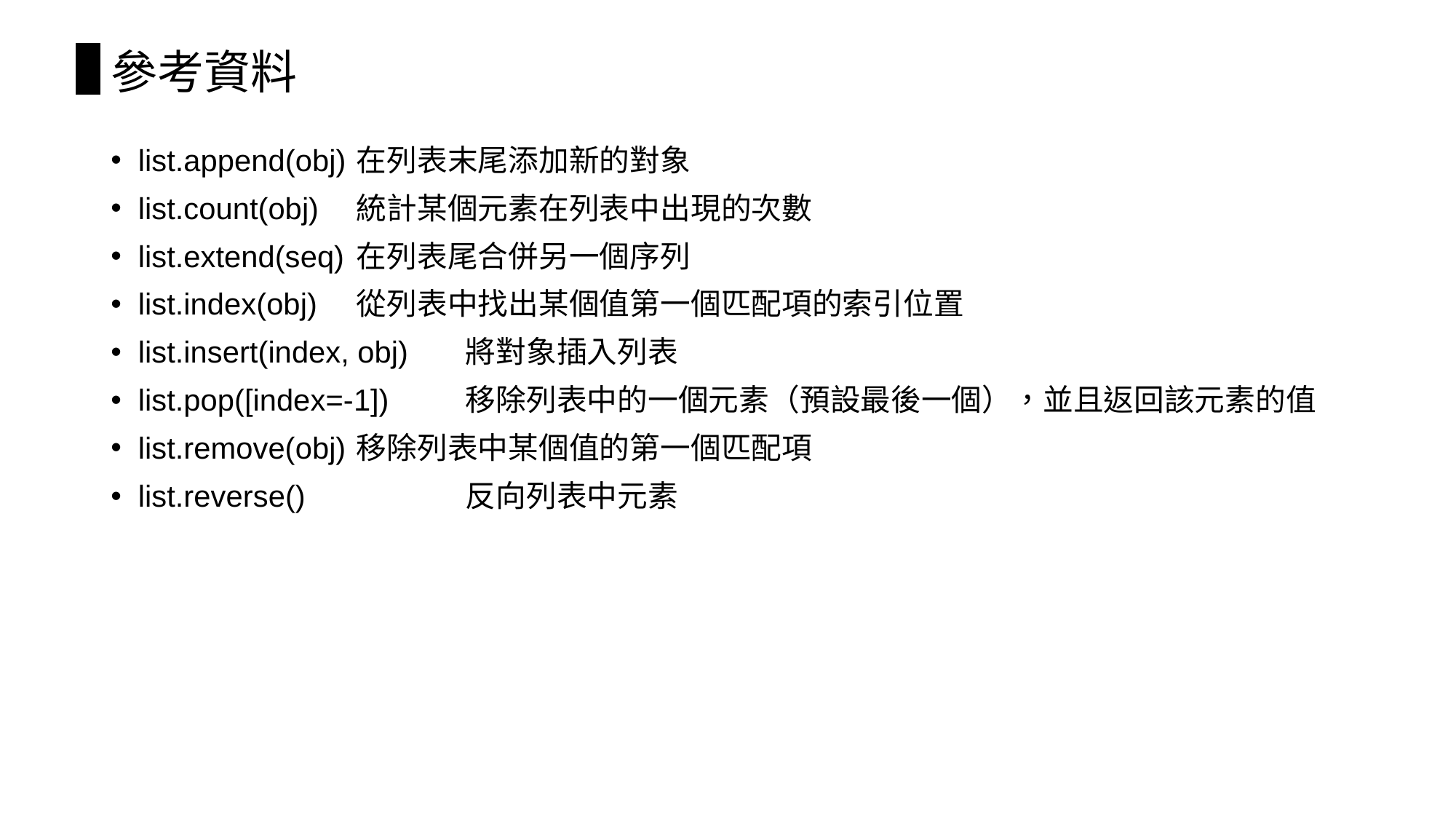

# 參考資料
list.append(obj)	在列表末尾添加新的對象
list.count(obj)	統計某個元素在列表中出現的次數
list.extend(seq)	在列表尾合併另一個序列
list.index(obj)	從列表中找出某個值第一個匹配項的索引位置
list.insert(index, obj)	將對象插入列表
list.pop([index=-1])	移除列表中的一個元素（預設最後一個），並且返回該元素的值
list.remove(obj)	移除列表中某個值的第一個匹配項
list.reverse()		反向列表中元素